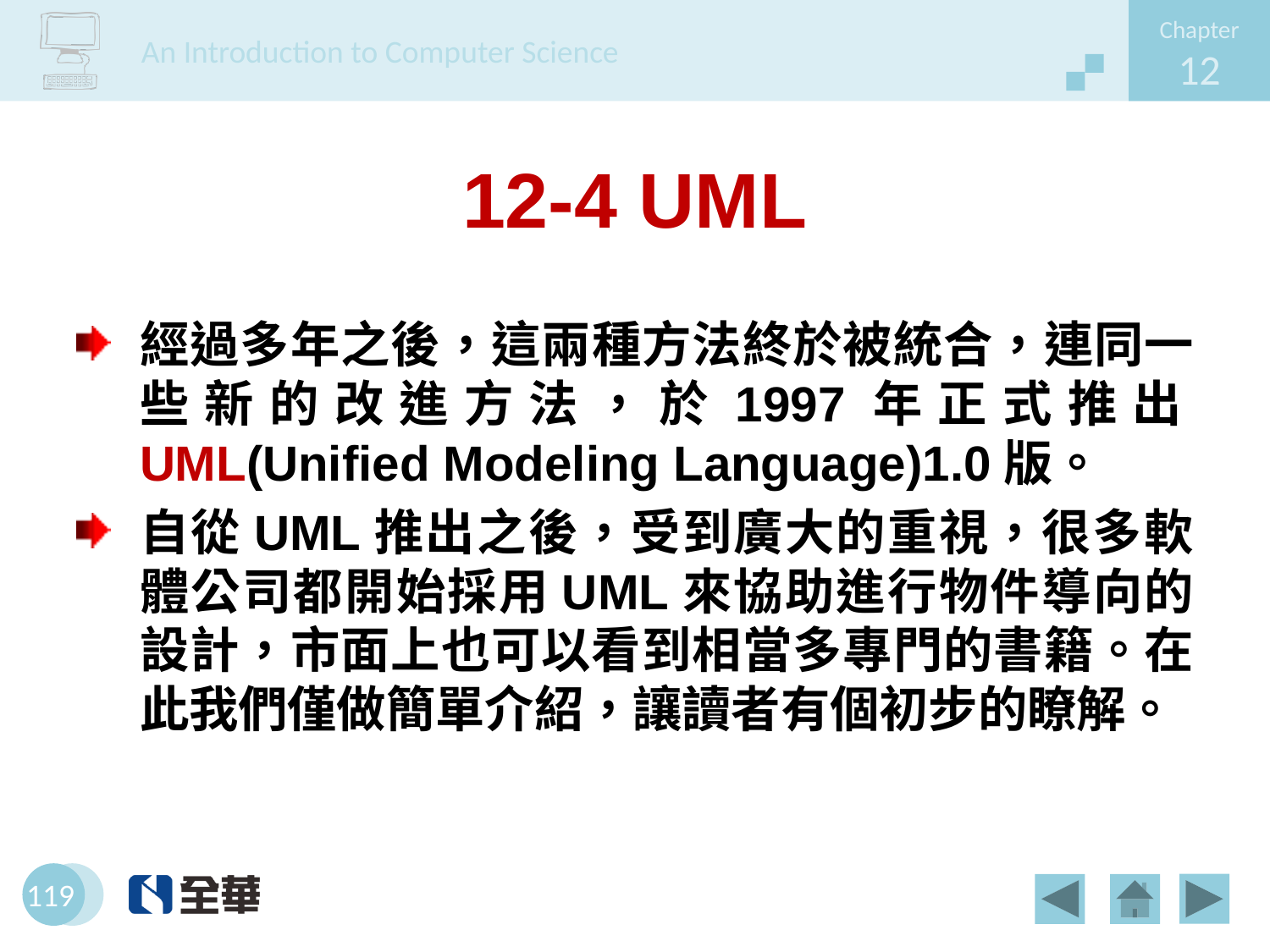

# 12-4 UML
經過多年之後，這兩種方法終於被統合，連同一些新的改進方法，於1997年正式推出UML(Unified Modeling Language)1.0版。
自從UML推出之後，受到廣大的重視，很多軟體公司都開始採用UML來協助進行物件導向的設計，市面上也可以看到相當多專門的書籍。在此我們僅做簡單介紹，讓讀者有個初步的瞭解。